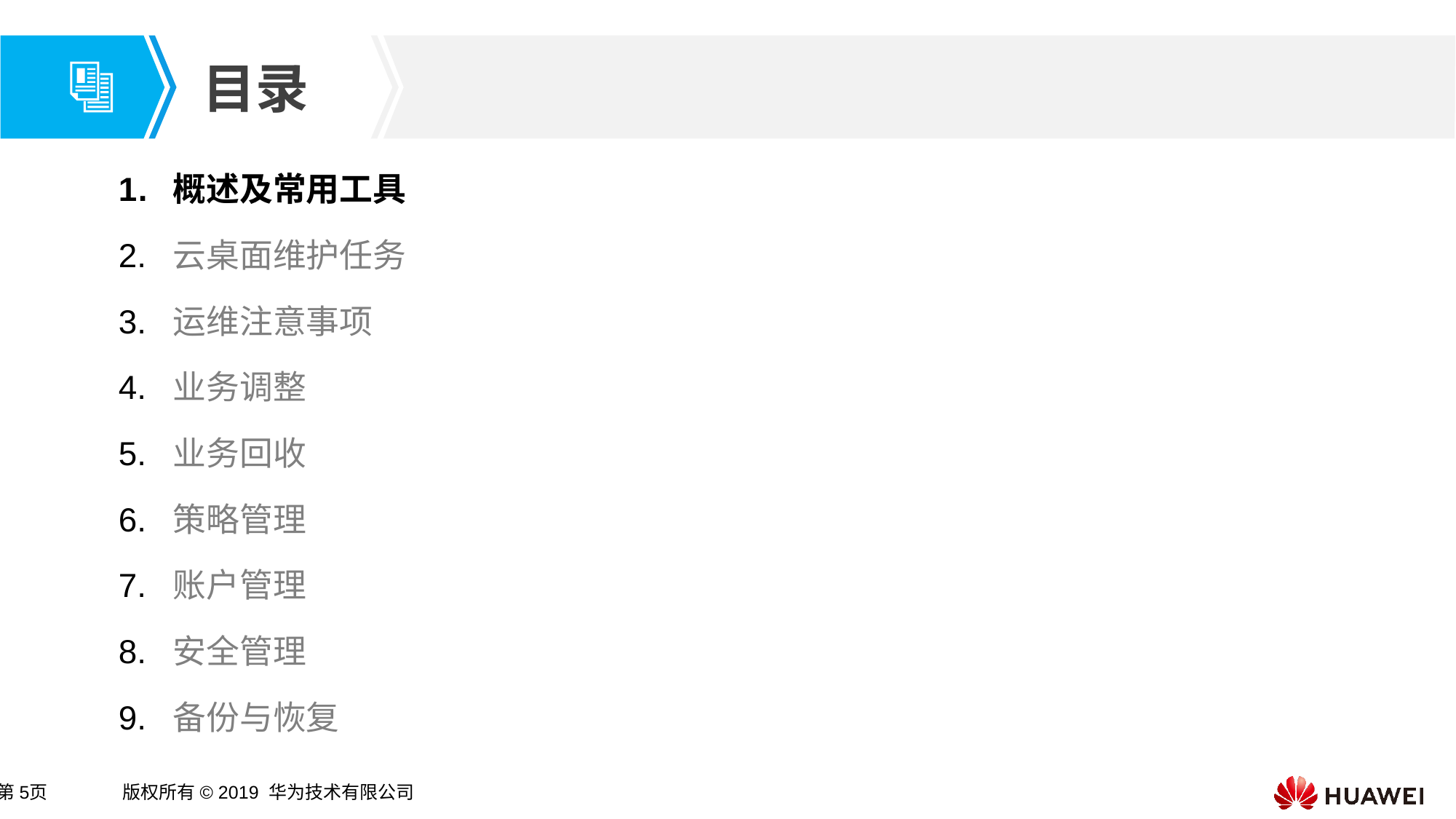

概述及常用工具
云桌面维护任务
运维注意事项
业务调整
业务回收
策略管理
账户管理
安全管理
备份与恢复